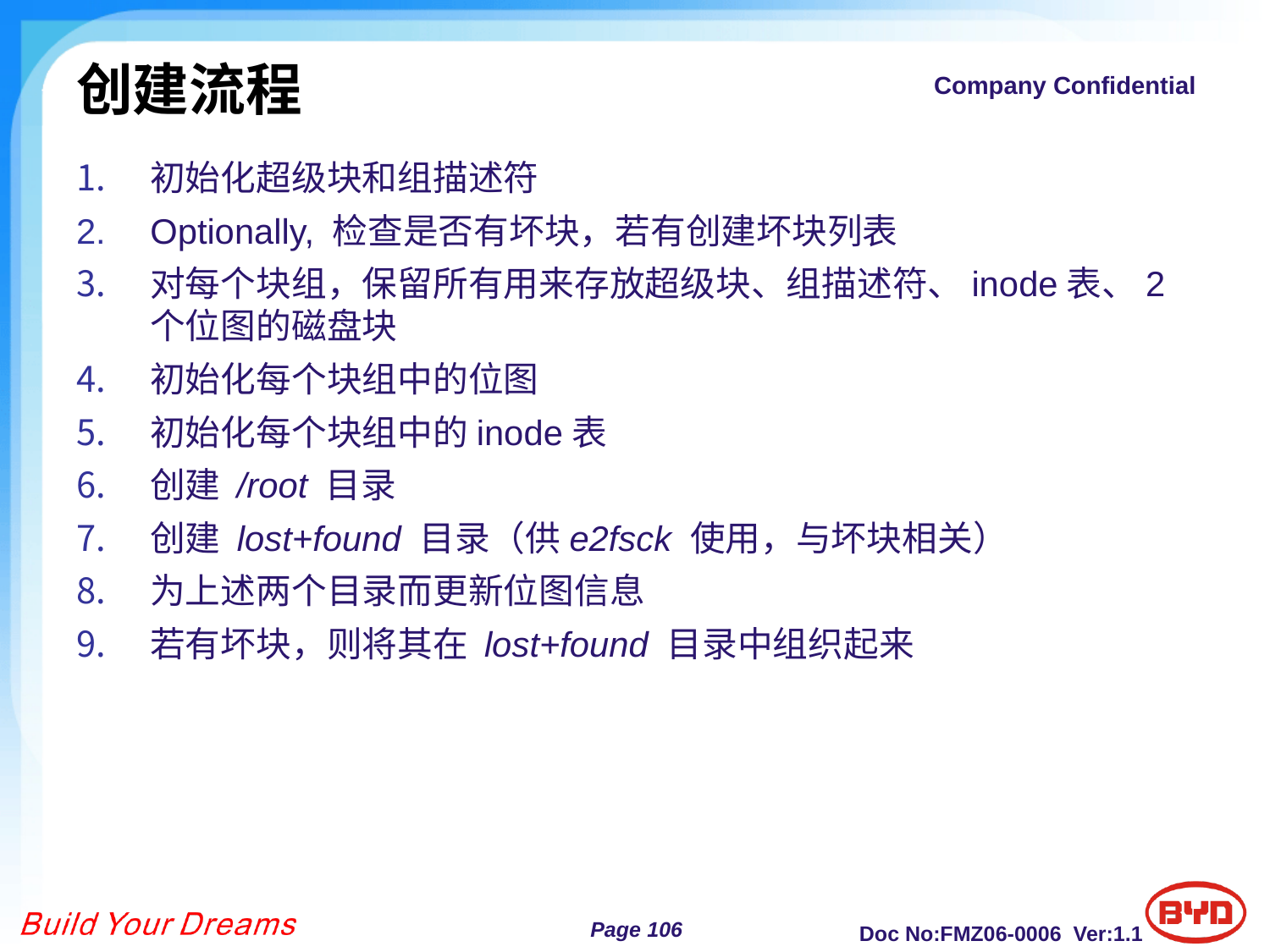

# 创建流程
初始化超级块和组描述符
Optionally, 检查是否有坏块，若有创建坏块列表
对每个块组，保留所有用来存放超级块、组描述符、inode表、2个位图的磁盘块
初始化每个块组中的位图
初始化每个块组中的inode表
创建 /root 目录
创建 lost+found 目录（供e2fsck 使用，与坏块相关）
为上述两个目录而更新位图信息
若有坏块，则将其在 lost+found 目录中组织起来